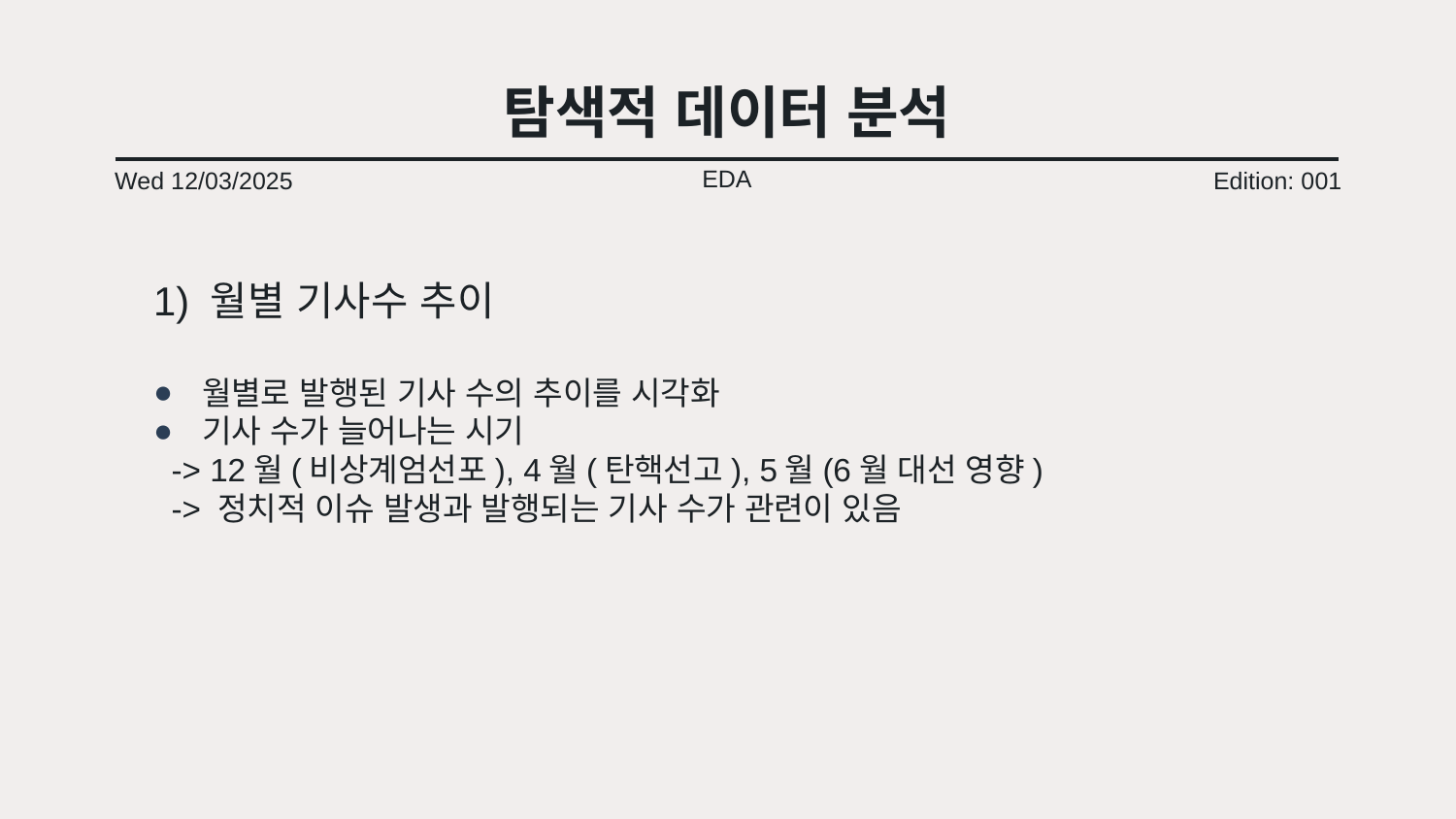

# 탐색적 데이터 분석
EDA
Wed 12/03/2025
Edition: 001
1) 월별 기사수 추이

월별로 발행된 기사 수의 추이를 시각화
기사 수가 늘어나는 시기
  -> 12월(비상계엄선포), 4월(탄핵선고), 5월(6월 대선 영향)
  -> 정치적 이슈 발생과 발행되는 기사 수가 관련이 있음